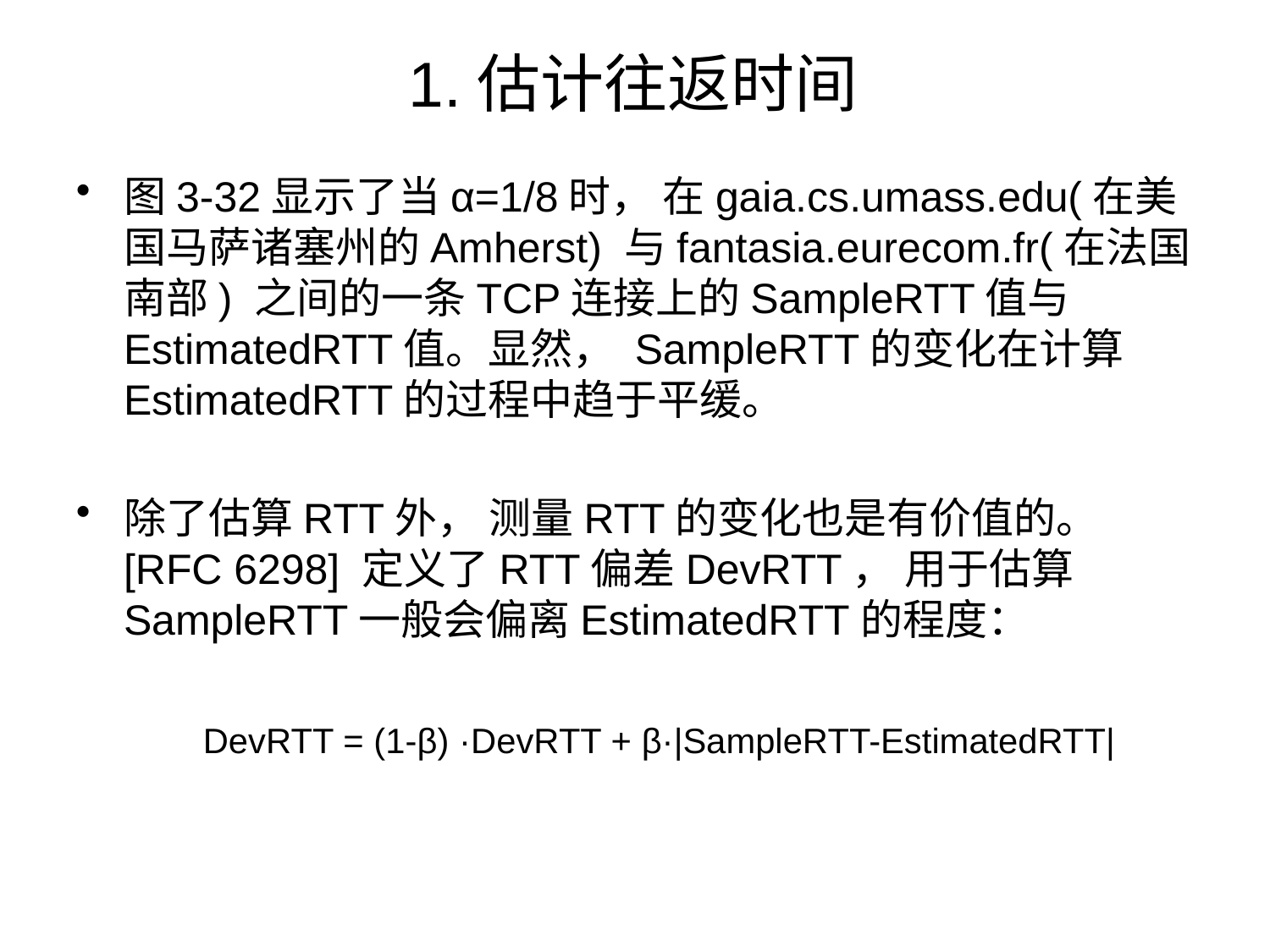

# 1.估计往返时间
图3-32显示了当α=1/8时， 在gaia.cs.umass.edu(在美国马萨诸塞州的Amherst) 与fantasia.eurecom.fr(在法国南部) 之间的一条TCP连接上的SampleRTT值与EstimatedRTT值。显然， SampleRTT的变化在计算EstimatedRTT的过程中趋于平缓。

除了估算RTT外， 测量RTT的变化也是有价值的。[RFC 6298] 定义了RTT偏差DevRTT， 用于估算SampleRTT一般会偏离EstimatedRTT的程度：

	DevRTT = (1-β) ·DevRTT + β·|SampleRTT-EstimatedRTT|